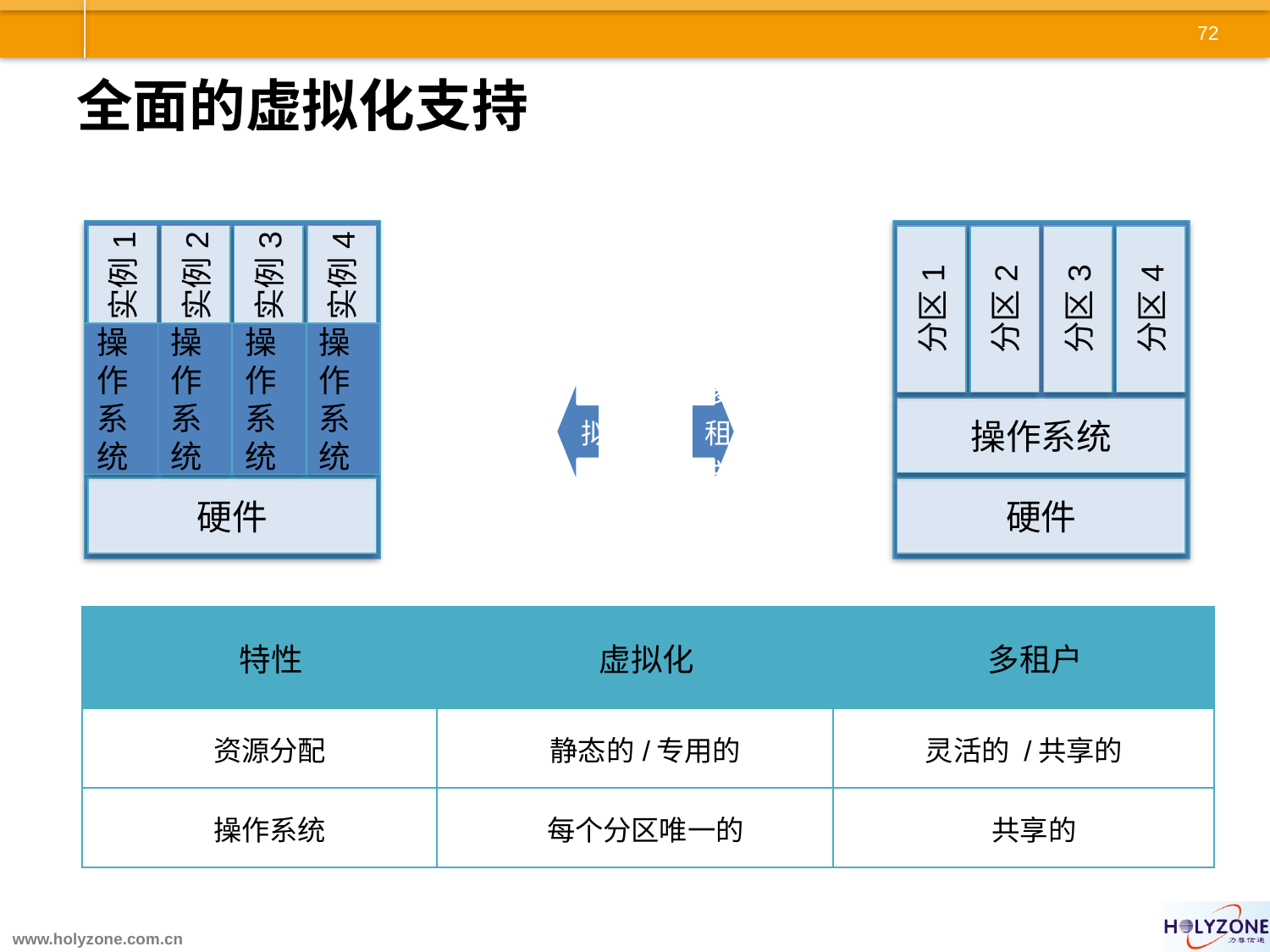

# 全面的虚拟化支持

实例1
实例2
实例3
实例4
硬件
操作系统
操作系统
操作系统
操作系统

分区1
分区2
分区3
分区4
操作系统
硬件
虚拟化
多租户
| 特性 | 虚拟化 | 多租户 |
| --- | --- | --- |
| 资源分配 | 静态的/专用的 | 灵活的 /共享的 |
| 操作系统 | 每个分区唯一的 | 共享的 |